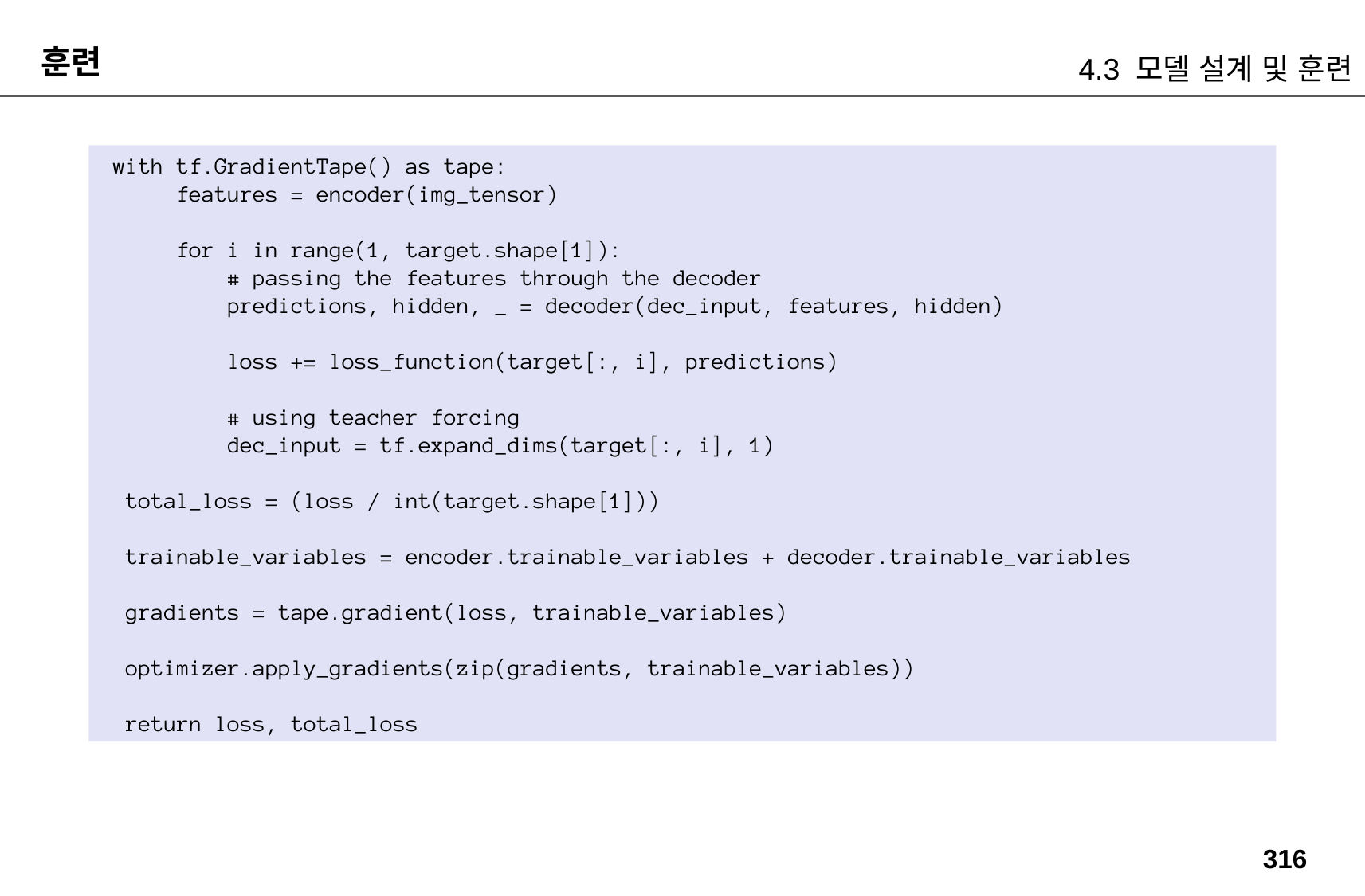

훈련
4.3 모델 설계 및 훈련
 with tf.GradientTape() as tape:
      features = encoder(img_tensor)

      for i in range(1, target.shape[1]):
          # passing the features through the decoder
          predictions, hidden, _ = decoder(dec_input, features, hidden)

          loss += loss_function(target[:, i], predictions)

          # using teacher forcing
          dec_input = tf.expand_dims(target[:, i], 1)

  total_loss = (loss / int(target.shape[1]))

  trainable_variables = encoder.trainable_variables + decoder.trainable_variables

  gradients = tape.gradient(loss, trainable_variables)

  optimizer.apply_gradients(zip(gradients, trainable_variables))

  return loss, total_loss